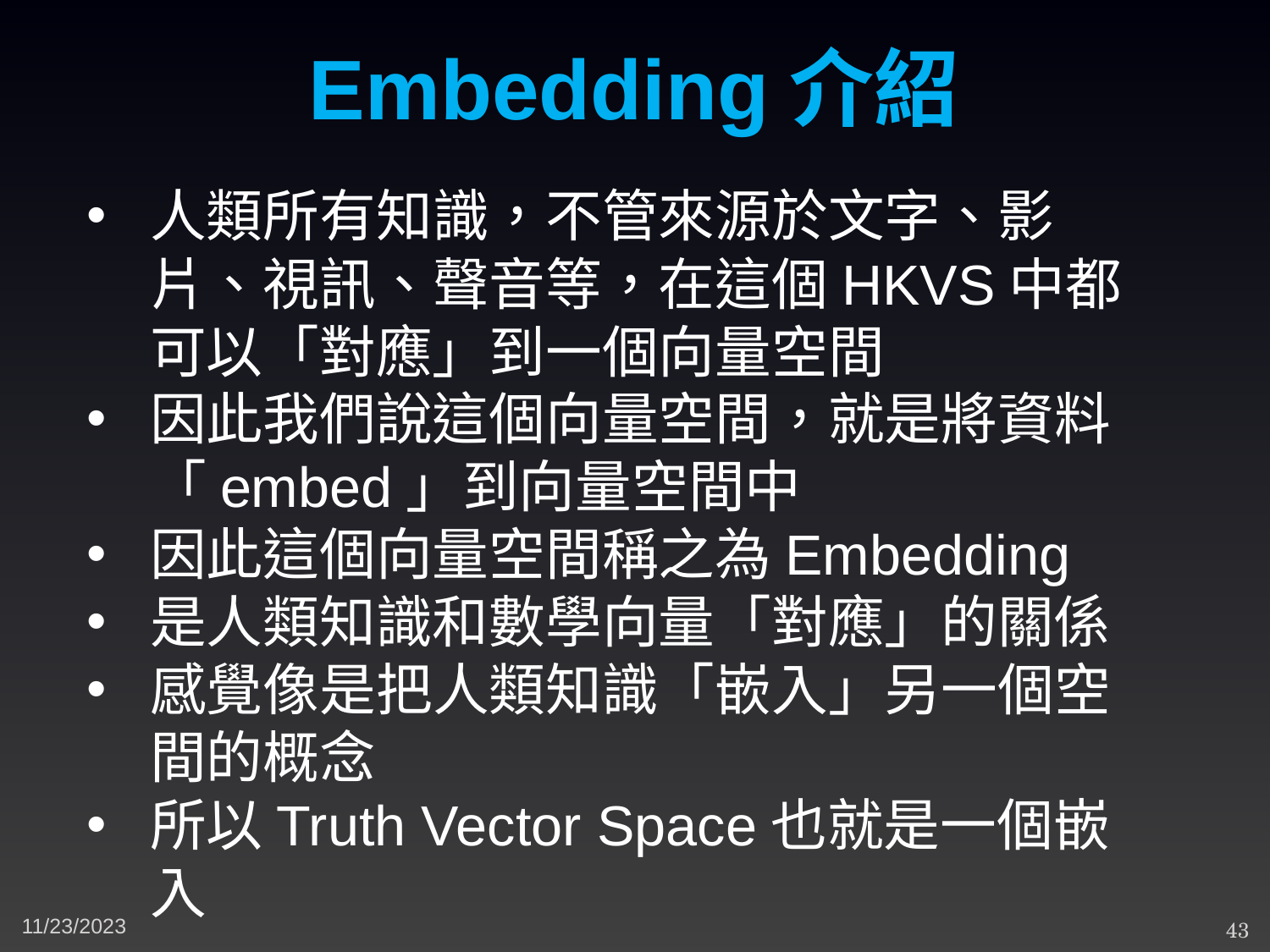

Embedding介紹
人類所有知識，不管來源於文字、影片、視訊、聲音等，在這個HKVS中都可以「對應」到一個向量空間
因此我們說這個向量空間，就是將資料「embed」到向量空間中
因此這個向量空間稱之為Embedding
是人類知識和數學向量「對應」的關係
感覺像是把人類知識「嵌入」另一個空間的概念
所以Truth Vector Space也就是一個嵌入
11/23/2023
43